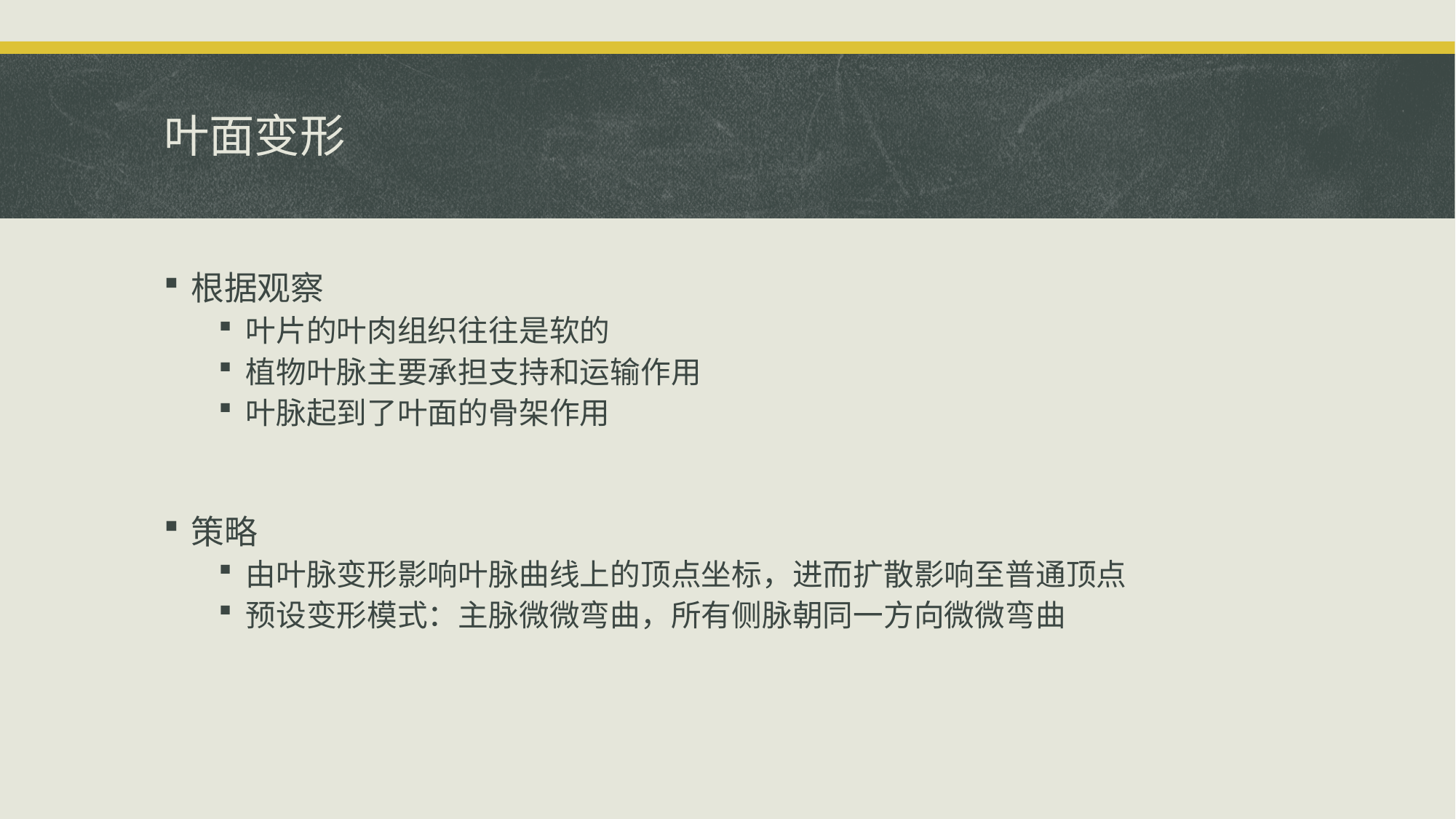

# 叶面变形
根据观察
叶片的叶肉组织往往是软的
植物叶脉主要承担支持和运输作用
叶脉起到了叶面的骨架作用

策略
由叶脉变形影响叶脉曲线上的顶点坐标，进而扩散影响至普通顶点
预设变形模式：主脉微微弯曲，所有侧脉朝同一方向微微弯曲